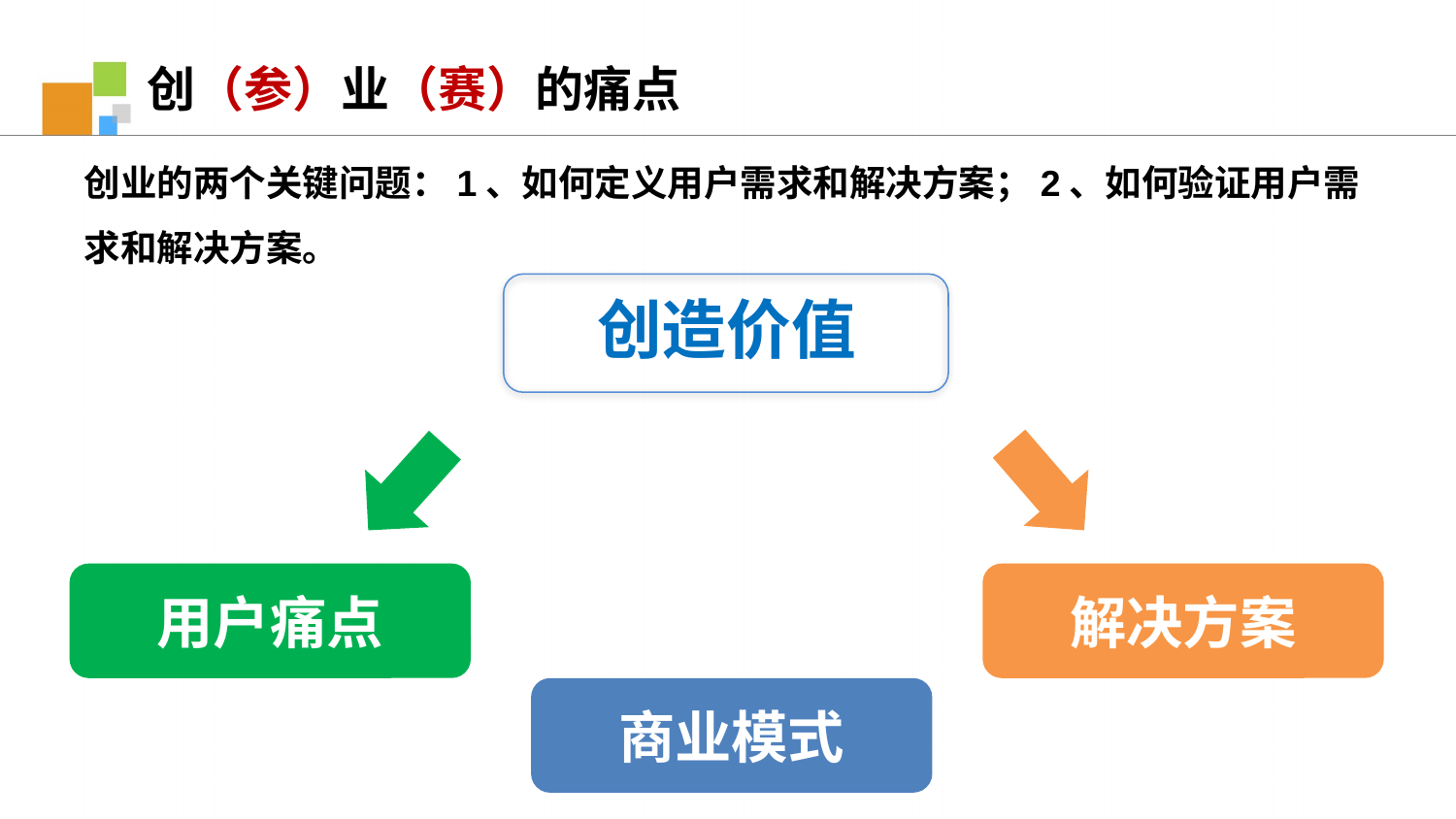

创（参）业（赛）的痛点
创业的两个关键问题：1、如何定义用户需求和解决方案；2、如何验证用户需求和解决方案。

创造价值

用户痛点
解决方案
商业模式